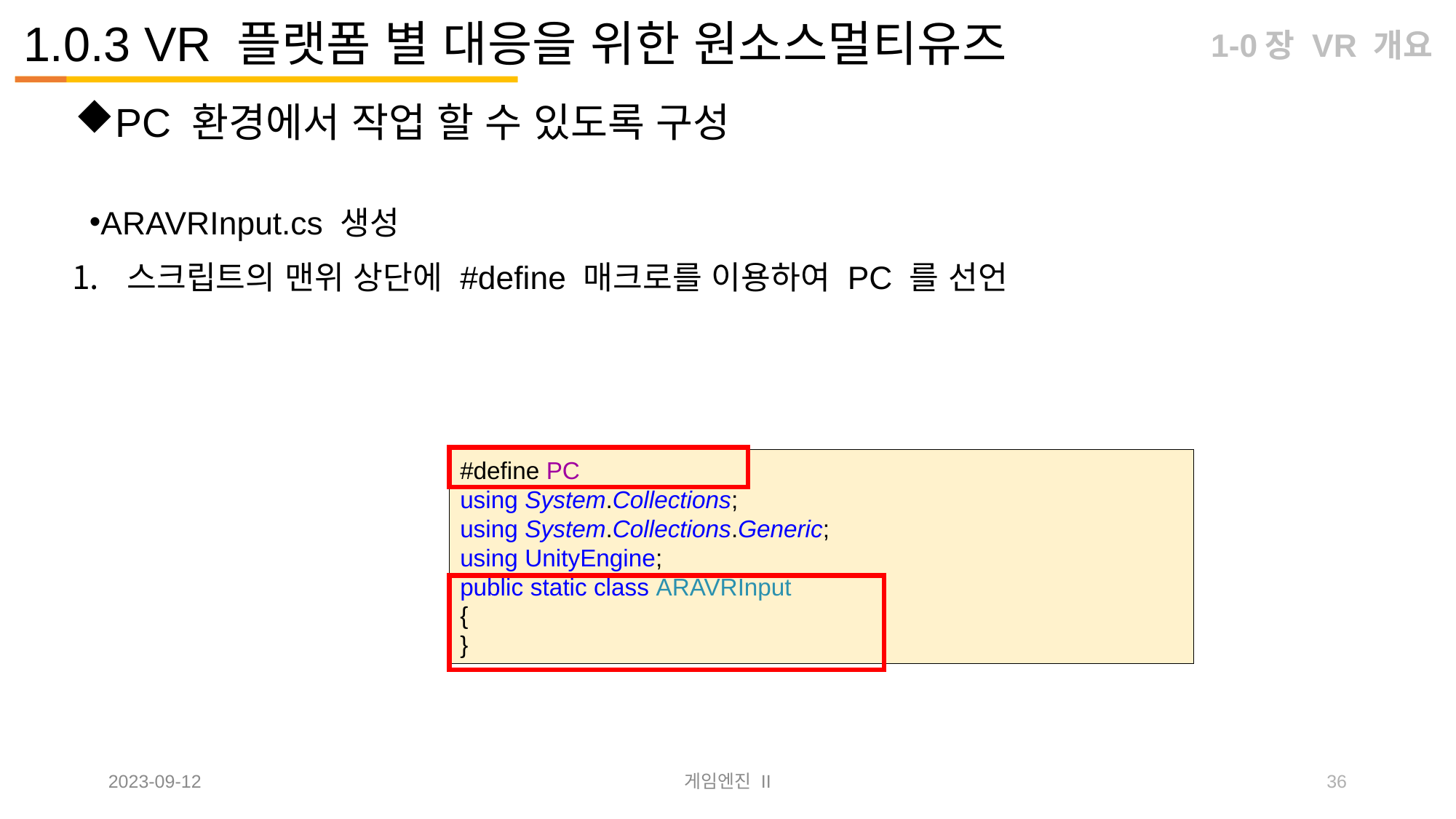

# 1.0.3 VR 플랫폼 별 대응을 위한 원소스멀티유즈
1-0장 VR 개요

PC 환경에서 작업 할 수 있도록 구성
ARAVRInput.cs 생성
스크립트의 맨위 상단에 #define 매크로를 이용하여 PC 를 선언

#define PC
using System.Collections;
using System.Collections.Generic;
using UnityEngine;
public static class ARAVRInput
{
}

2023-09-12
게임엔진 II
36